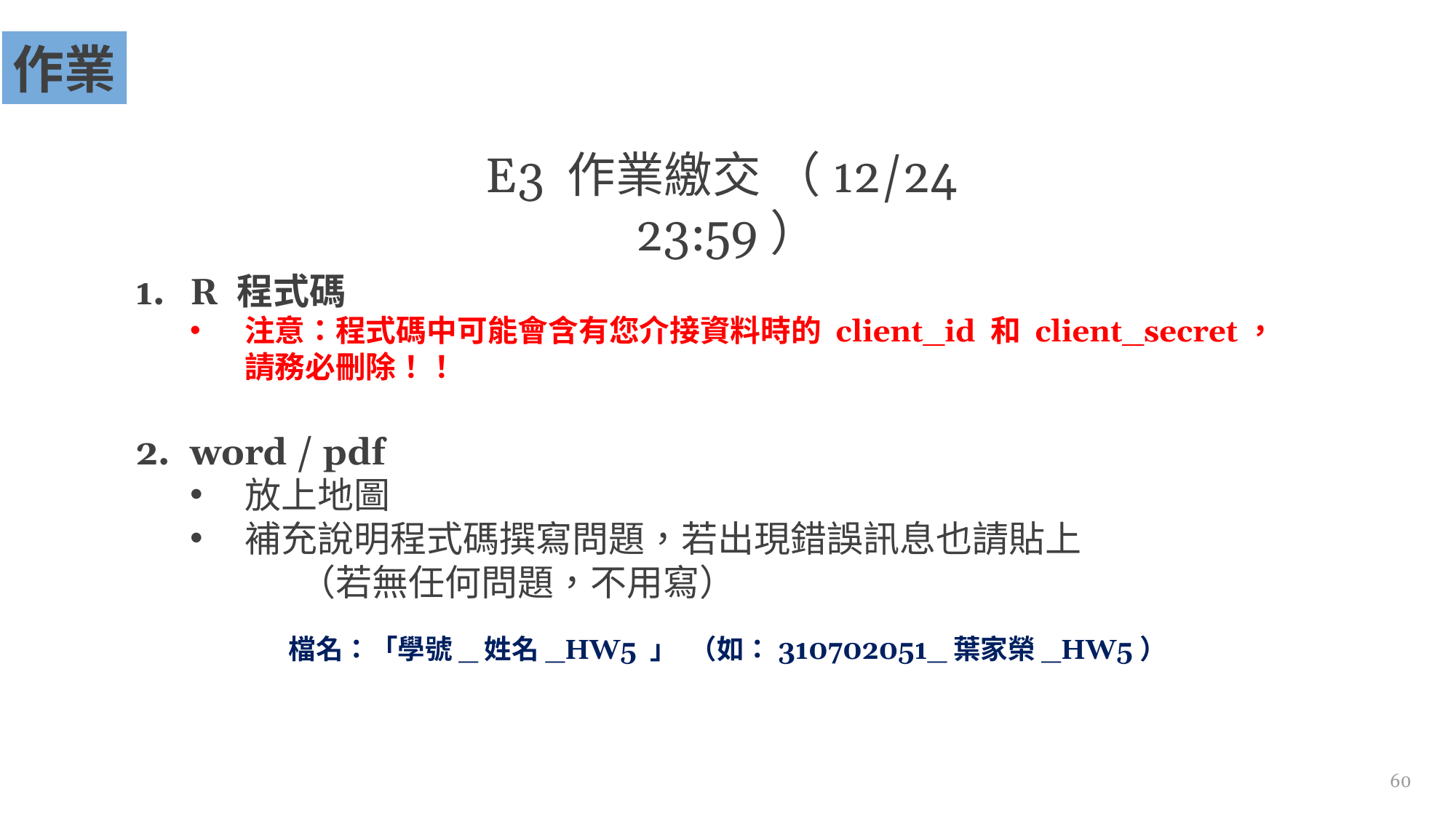

作業
E3 作業繳交 （12/24  23:59）
R 程式碼
注意：程式碼中可能會含有您介接資料時的 client_id 和 client_secret，請務必刪除！！

word / pdf
放上地圖
補充說明程式碼撰寫問題，若出現錯誤訊息也請貼上
	（若無任何問題，不用寫）
檔名：「學號_姓名_HW5 」  （如：310702051_葉家榮_HW5）
60